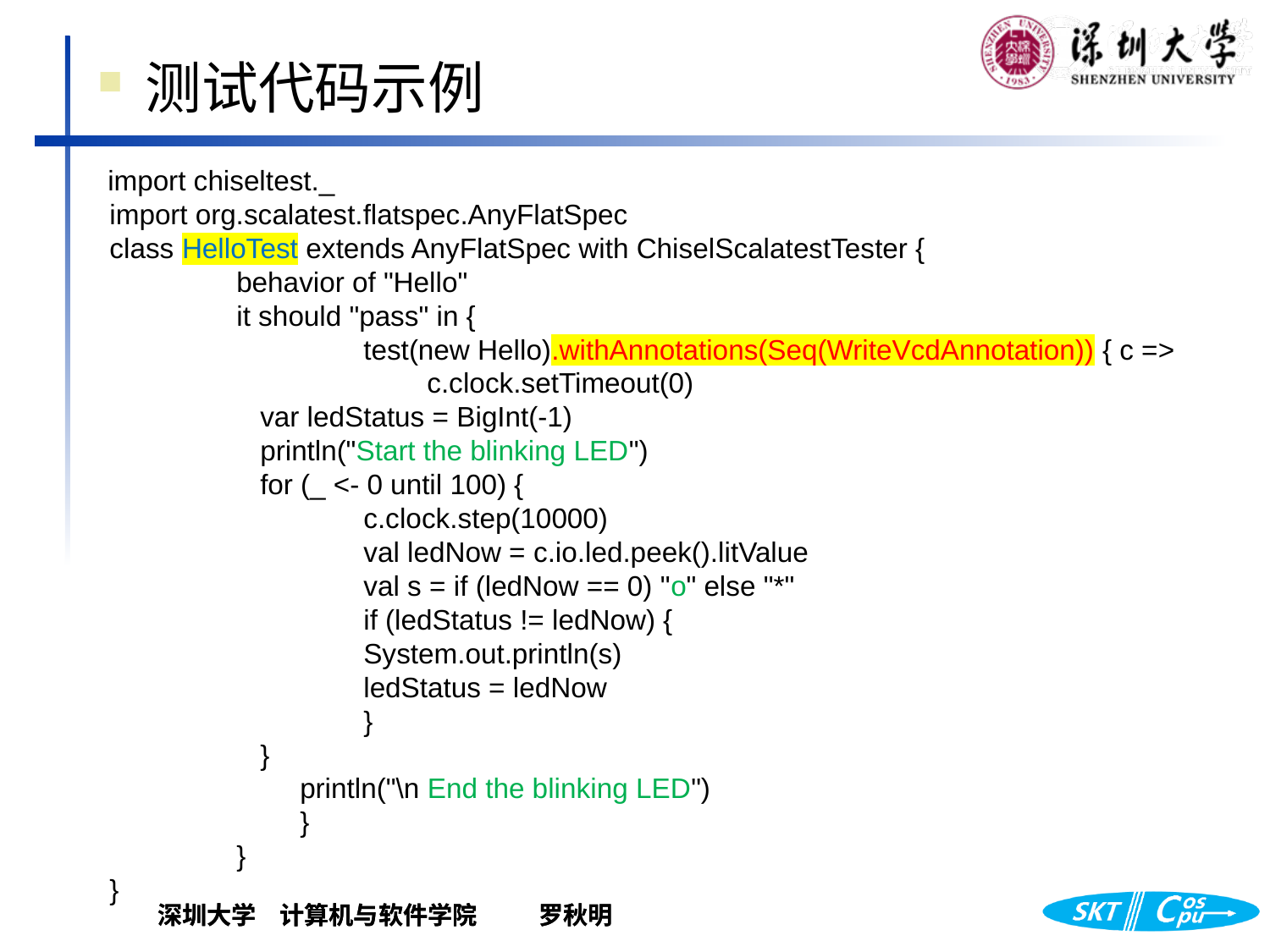

测试代码示例
import chiseltest._
import org.scalatest.flatspec.AnyFlatSpec
class HelloTest extends AnyFlatSpec with ChiselScalatestTester {
	behavior of "Hello"
  	it should "pass" in {
		test(new Hello).withAnnotations(Seq(WriteVcdAnnotation)) { c =>
		c.clock.setTimeout(0)
   var ledStatus = BigInt(-1)
   println("Start the blinking LED")
   for (_ <- 0 until 100) {
   	c.clock.step(10000)
        	val ledNow = c.io.led.peek().litValue
        	val s = if (ledNow == 0) "o" else "*"
        	if (ledStatus != ledNow) {
         	System.out.println(s)
          	ledStatus = ledNow
        	}
   }
      	println("\n End the blinking LED")
    	}
  	}
}